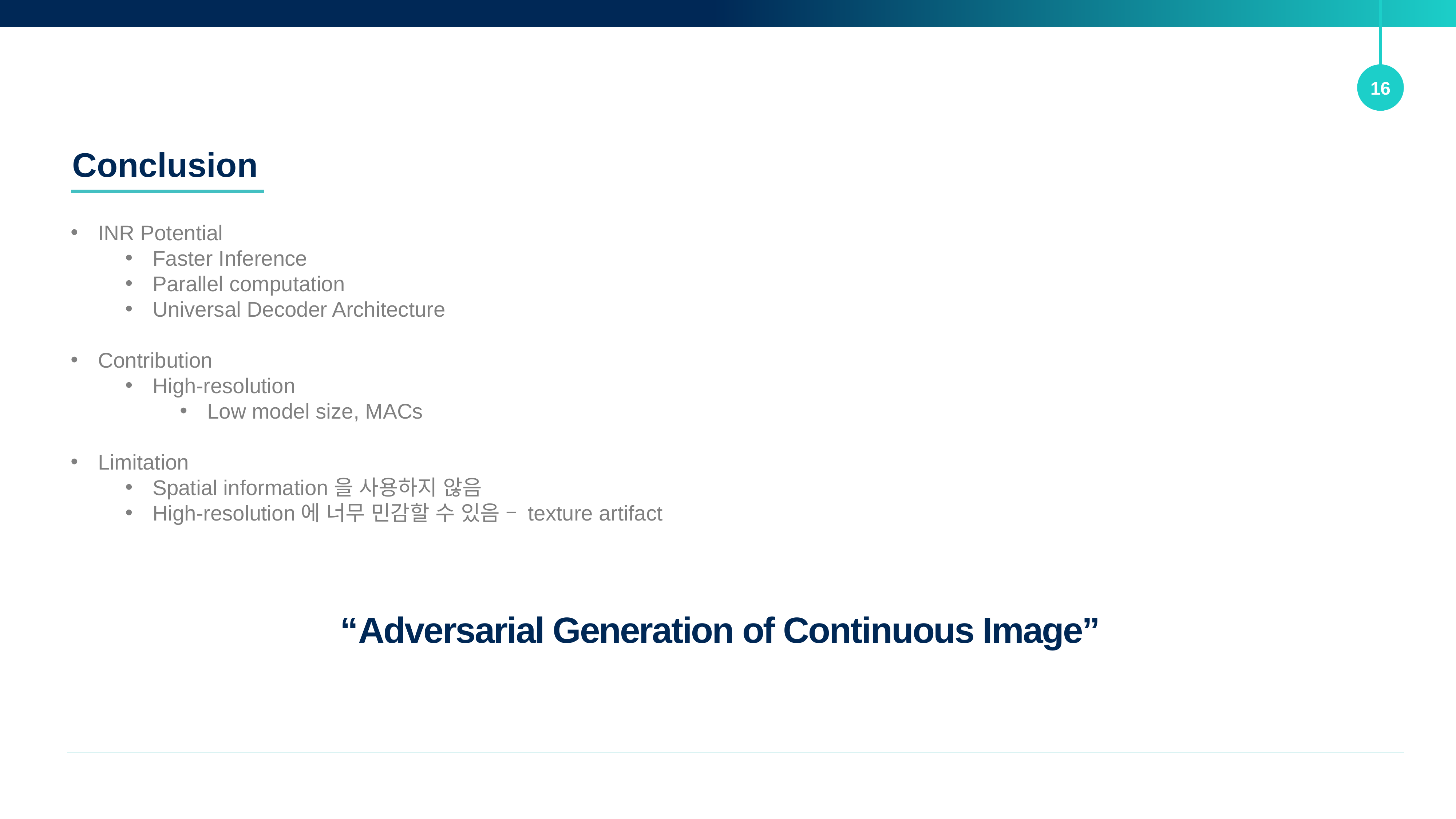

16
Conclusion
INR Potential
Faster Inference
Parallel computation
Universal Decoder Architecture

Contribution
High-resolution
Low model size, MACs

Limitation
Spatial information을 사용하지 않음
High-resolution에 너무 민감할 수 있음 – texture artifact

“Adversarial Generation of Continuous Image”